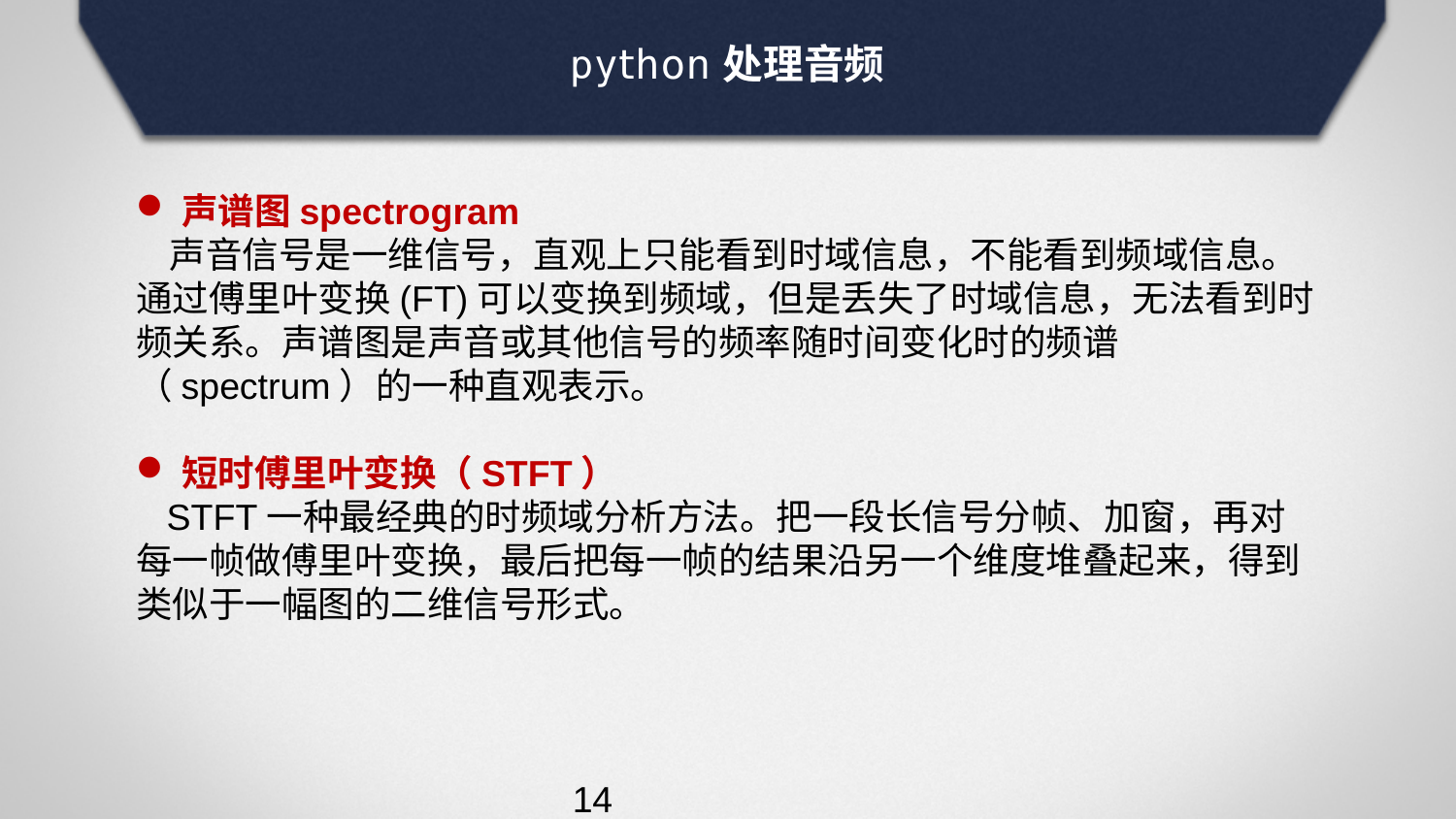

python处理音频
声谱图spectrogram
   声音信号是一维信号，直观上只能看到时域信息，不能看到频域信息。通过傅里叶变换(FT)可以变换到频域，但是丢失了时域信息，无法看到时频关系。声谱图是声音或其他信号的频率随时间变化时的频谱（spectrum）的一种直观表示。

短时傅里叶变换（STFT）
   STFT一种最经典的时频域分析方法。把一段长信号分帧、加窗，再对每一帧做傅里叶变换，最后把每一帧的结果沿另一个维度堆叠起来，得到类似于一幅图的二维信号形式。
14